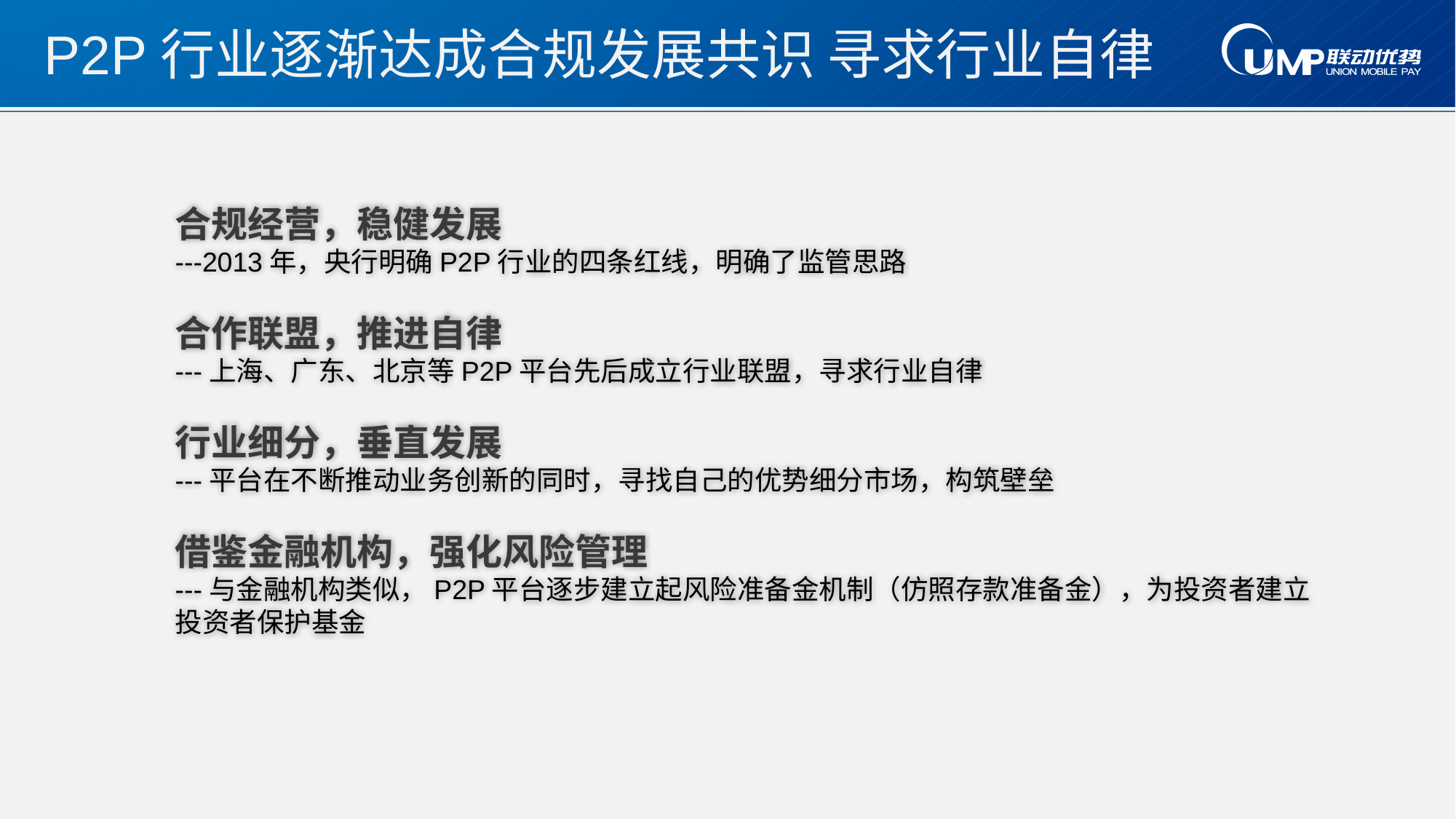

# P2P行业逐渐达成合规发展共识 寻求行业自律
合规经营，稳健发展
---2013年，央行明确P2P行业的四条红线，明确了监管思路

合作联盟，推进自律
---上海、广东、北京等P2P平台先后成立行业联盟，寻求行业自律

行业细分，垂直发展
---平台在不断推动业务创新的同时，寻找自己的优势细分市场，构筑壁垒

借鉴金融机构，强化风险管理
---与金融机构类似，P2P平台逐步建立起风险准备金机制（仿照存款准备金），为投资者建立投资者保护基金